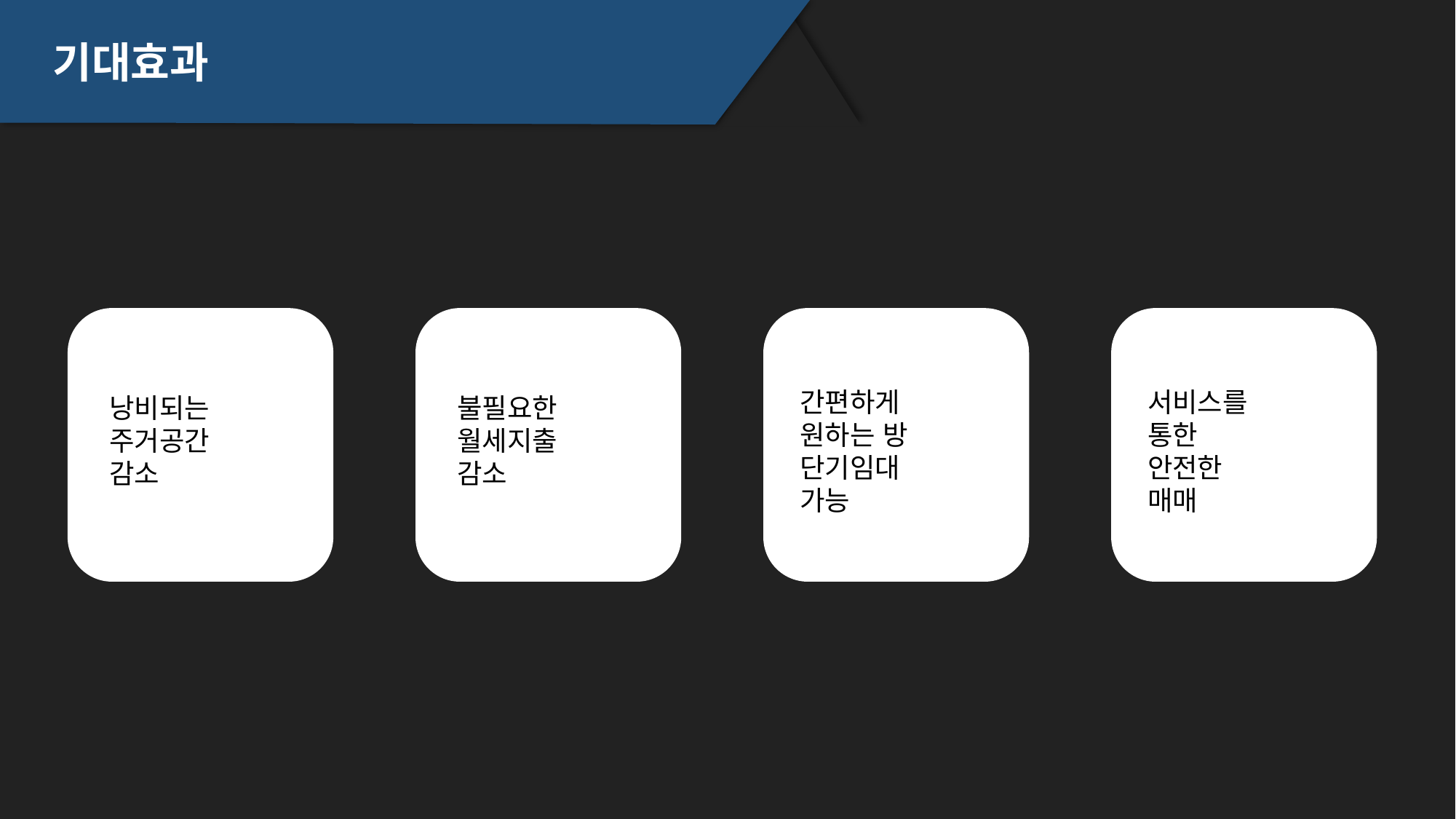

기대효과

낭비되는 주거공간 감소

불필요한
월세지출
감소

간편하게
원하는 방
단기임대
가능

서비스를
통한
안전한
매매